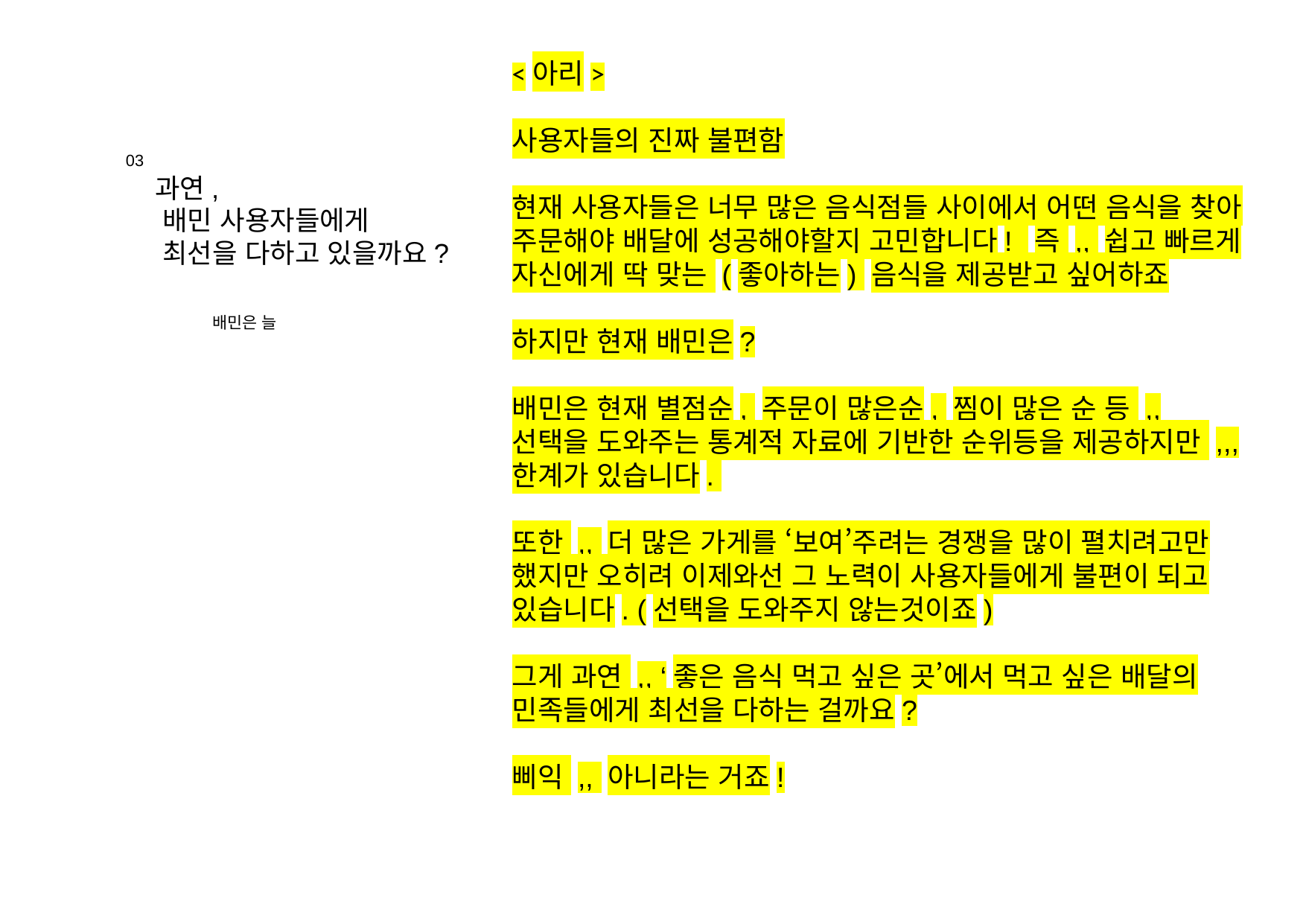

<아리>
사용자들의 진짜 불편함
현재 사용자들은 너무 많은 음식점들 사이에서 어떤 음식을 찾아 주문해야 배달에 성공해야할지 고민합니다!  즉 ,, 쉽고 빠르게 자신에게 딱 맞는 (좋아하는) 음식을 제공받고 싶어하죠
하지만 현재 배민은?
배민은 현재 별점순, 주문이 많은순, 찜이 많은 순 등 ,, 선택을 도와주는 통계적 자료에 기반한 순위등을 제공하지만 ,,, 한계가 있습니다.
또한 ,, 더 많은 가게를 ‘보여’주려는 경쟁을 많이 펼치려고만 했지만 오히려 이제와선 그 노력이 사용자들에게 불편이 되고 있습니다. (선택을 도와주지 않는것이죠)
그게 과연 ,, ‘좋은 음식 먹고 싶은 곳’에서 먹고 싶은 배달의 민족들에게 최선을 다하는 걸까요?
삐익 ,, 아니라는 거죠!

보여
주기 뿐
03
     과연,
    배민 사용자들에게
    최선을 다하고 있을까요?
배민은 늘